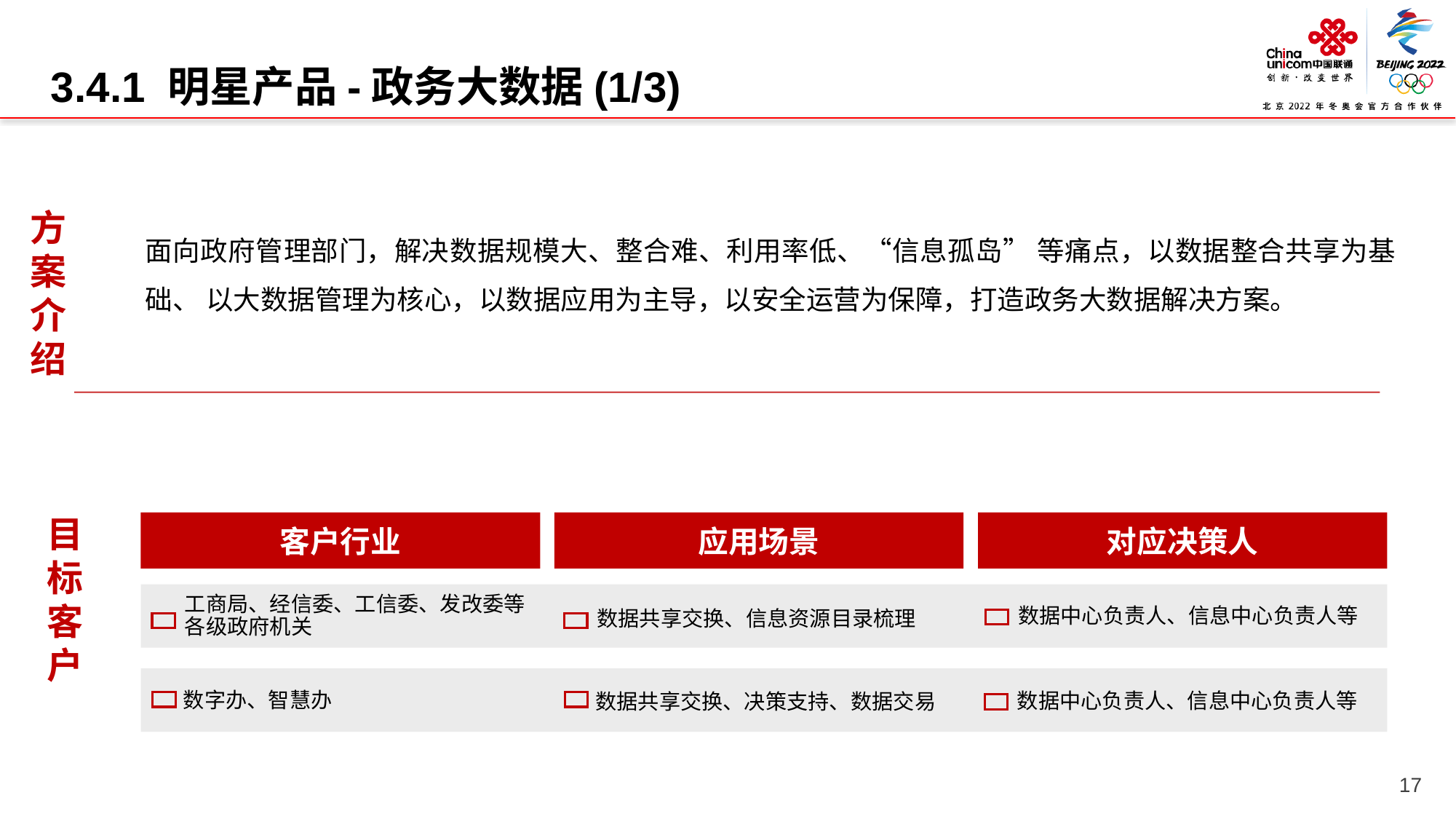

3.4.1 明星产品-政务大数据(1/3)
方案介绍
面向政府管理部门，解决数据规模大、整合难、利用率低、“信息孤岛” 等痛点，以数据整合共享为基础、 以大数据管理为核心，以数据应用为主导，以安全运营为保障，打造政务大数据解决方案。
目标客户
客户行业
应用场景
对应决策人

工商局、经信委、工信委、发改委等各级政府机关
数据中心负责人、信息中心负责人等
数据共享交换、信息资源目录梳理

数据共享交换、决策支持、数据交易
数字办、智慧办
数据中心负责人、信息中心负责人等